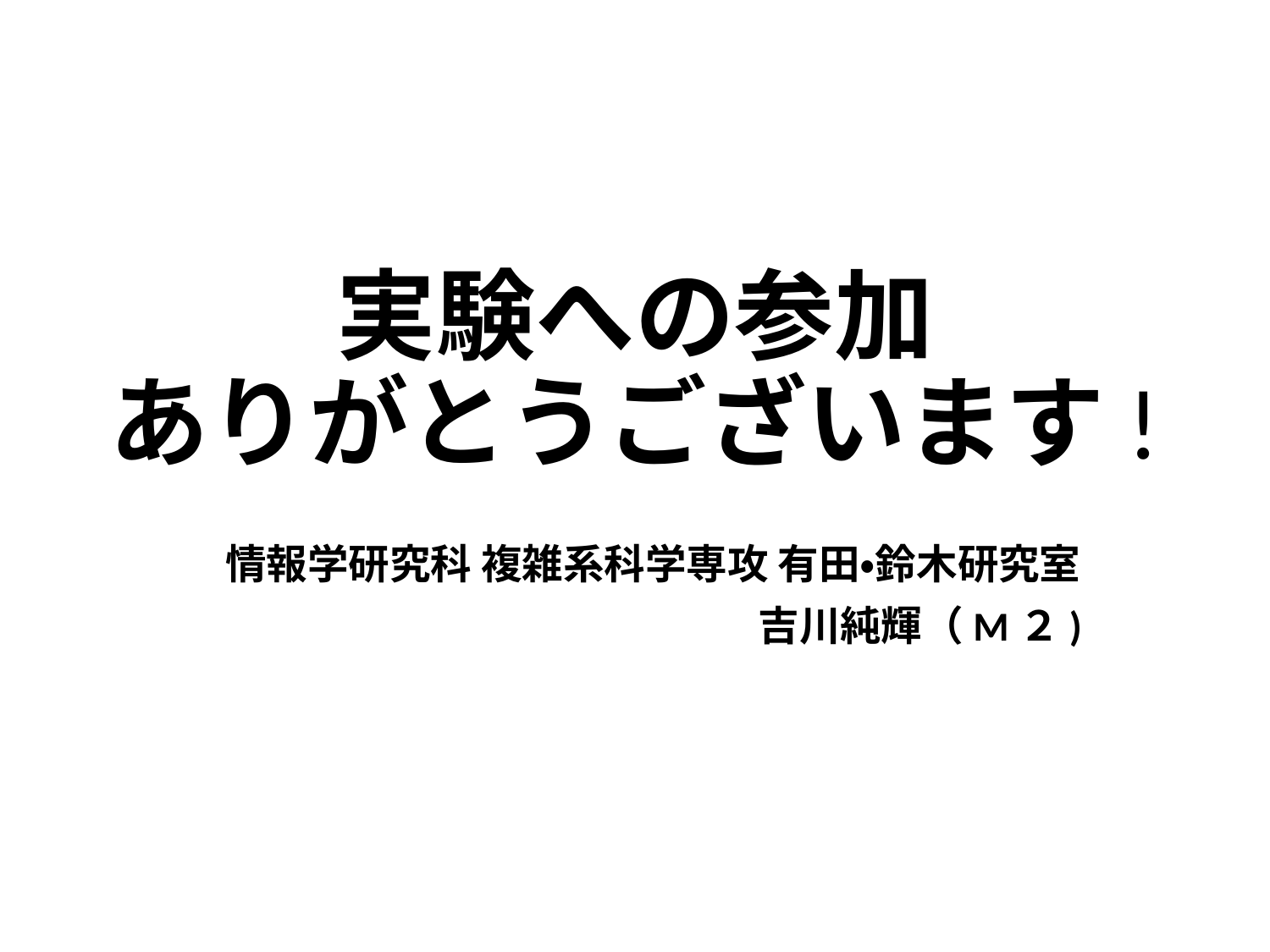

# 実験への参加 ありがとうございます!
情報学研究科 複雑系科学専攻 有田・鈴木研究室
　　　　　　　　　　　　　吉川純輝（M２)